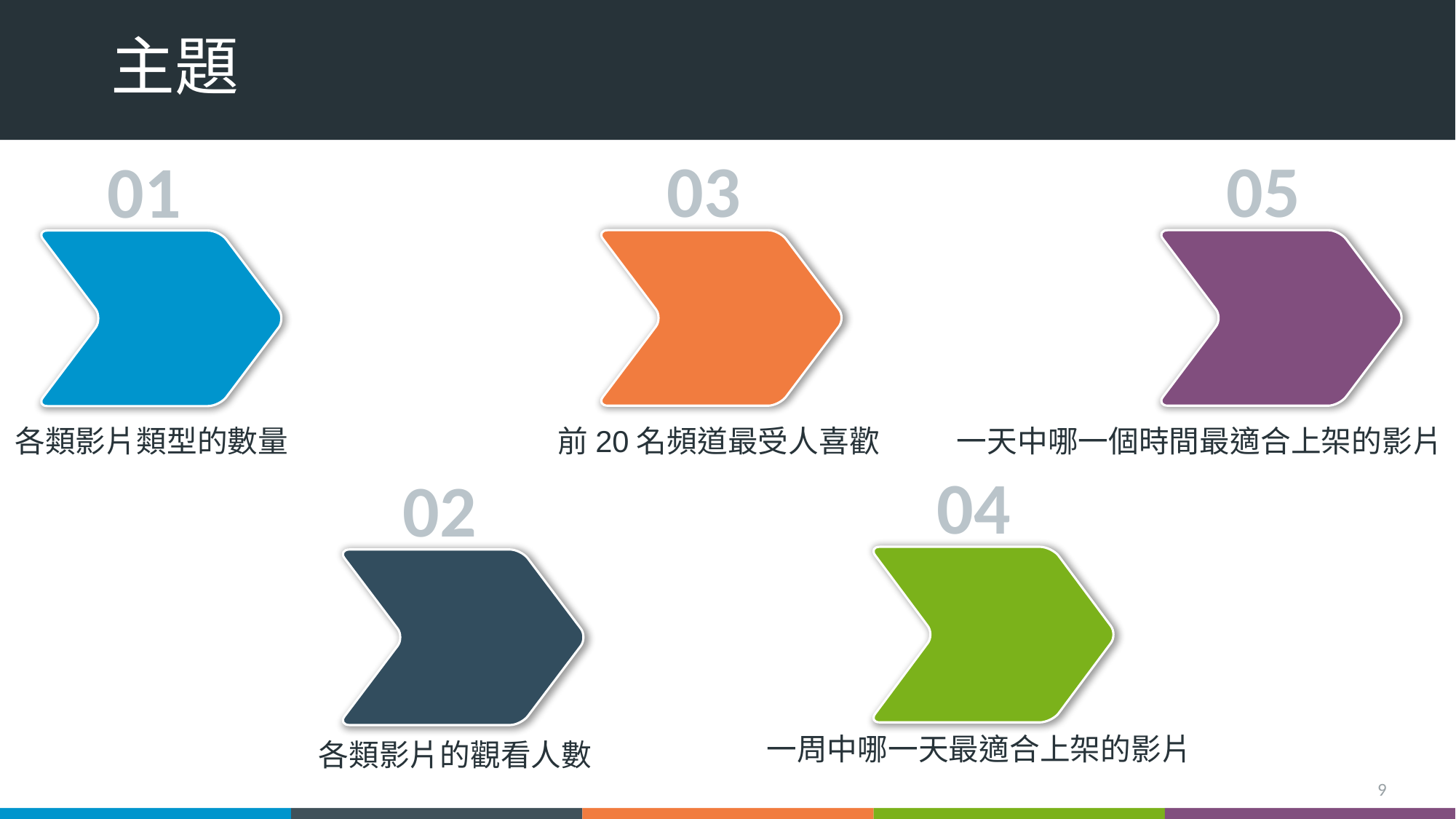

# 主題
03
05
01

一天中哪一個時間最適合上架的影片
各類影片類型的數量
前20名頻道最受人喜歡
04
02

一周中哪一天最適合上架的影片
各類影片的觀看人數
9